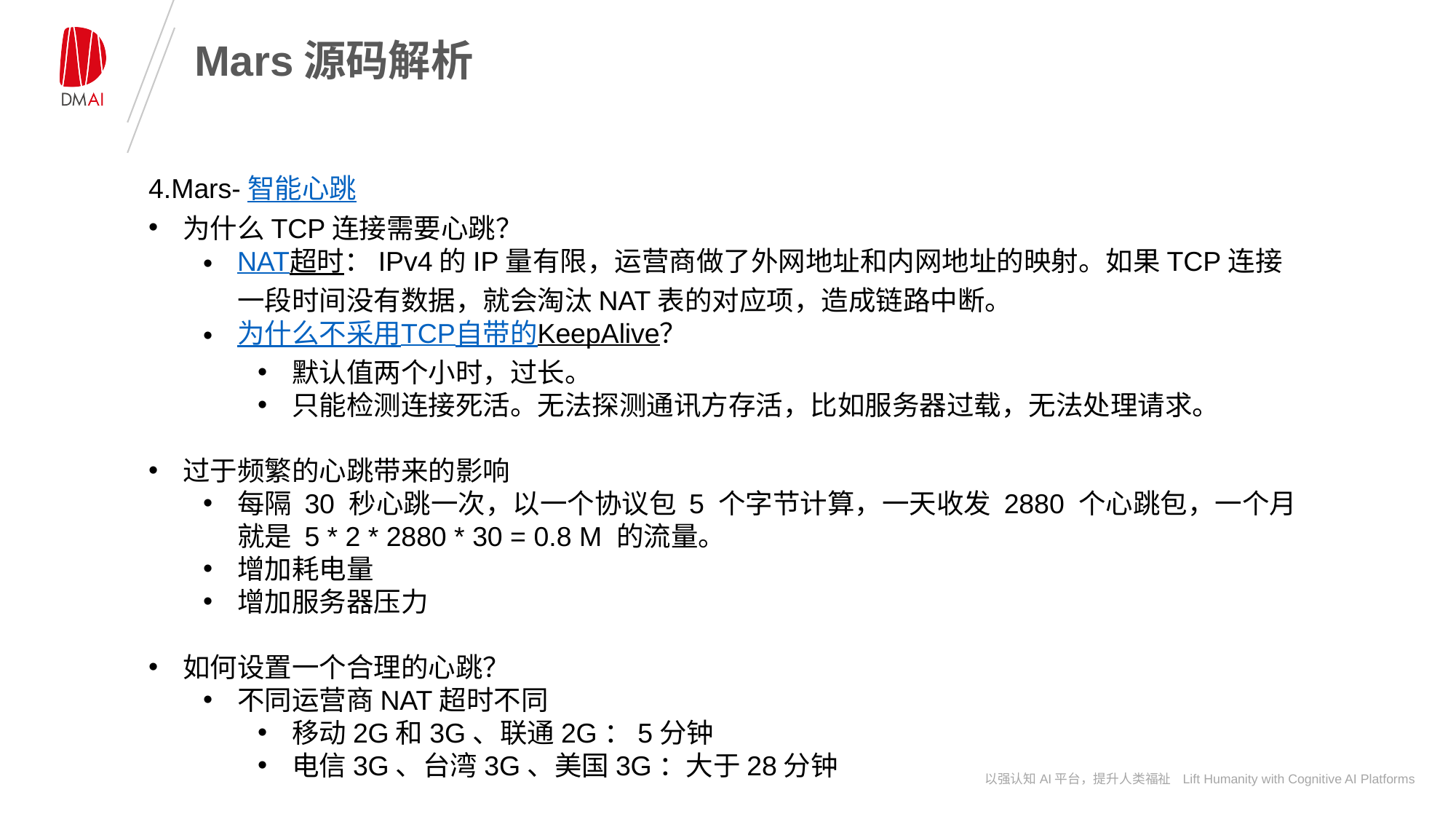

# Mars源码解析
4.Mars-智能心跳
为什么TCP连接需要心跳？
NAT超时：IPv4的IP量有限，运营商做了外网地址和内网地址的映射。如果TCP连接一段时间没有数据，就会淘汰NAT表的对应项，造成链路中断。
为什么不采用TCP自带的KeepAlive？
默认值两个小时，过长。
只能检测连接死活。无法探测通讯方存活，比如服务器过载，无法处理请求。

过于频繁的心跳带来的影响
每隔 30 秒心跳一次，以一个协议包 5 个字节计算，一天收发 2880 个心跳包，一个月就是 5 * 2 * 2880 * 30 = 0.8 M 的流量。
增加耗电量
增加服务器压力

如何设置一个合理的心跳？
不同运营商NAT超时不同
移动2G和3G、联通2G：5分钟
电信3G、台湾3G、美国3G：大于28分钟